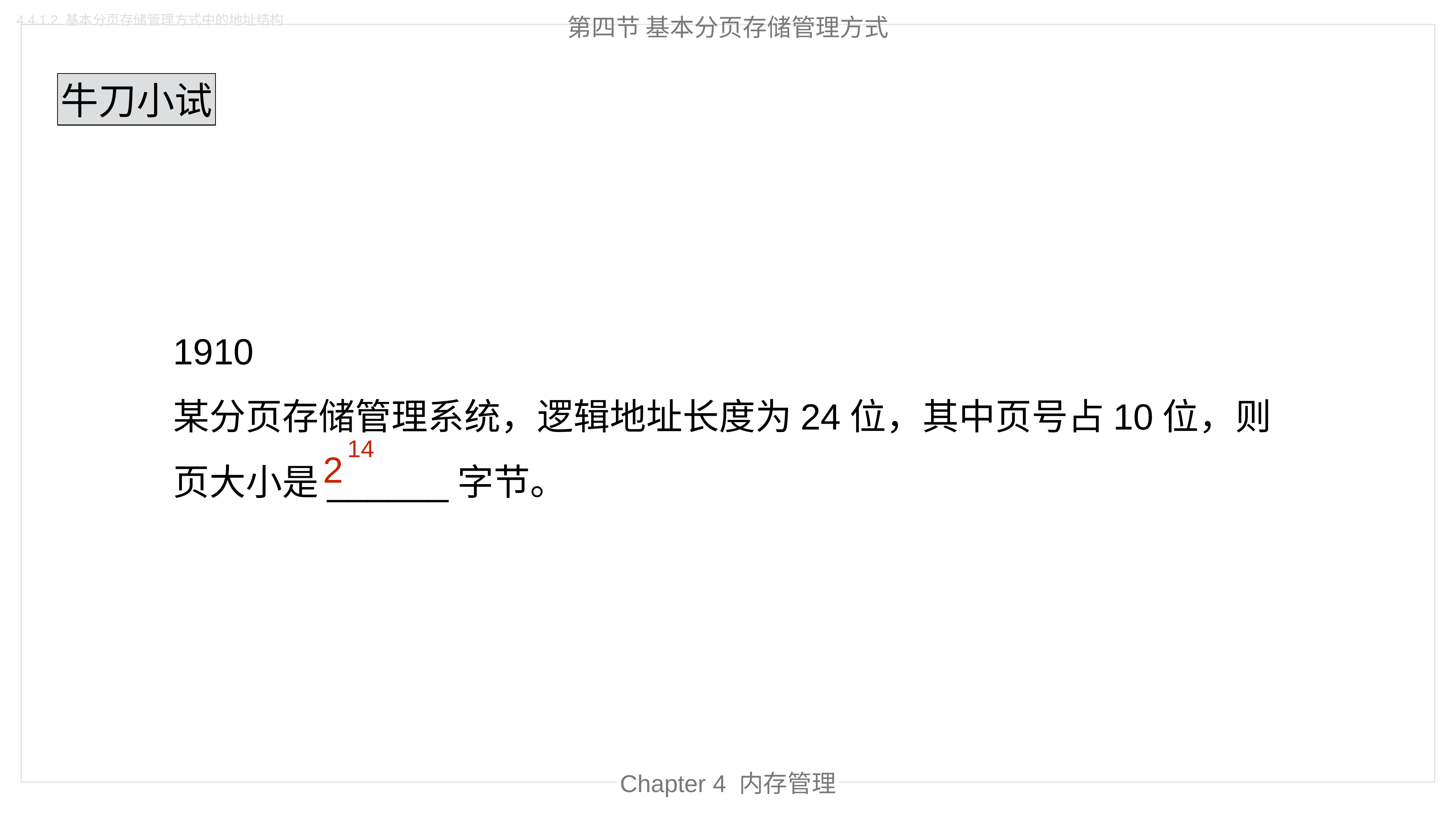

第四节 基本分页存储管理方式
4.4.1.2 基本分页存储管理方式中的地址结构

牛刀小试
1910
某分页存储管理系统，逻辑地址长度为24位，其中页号占10位，则页大小是______字节。
14
2
Chapter 4 内存管理